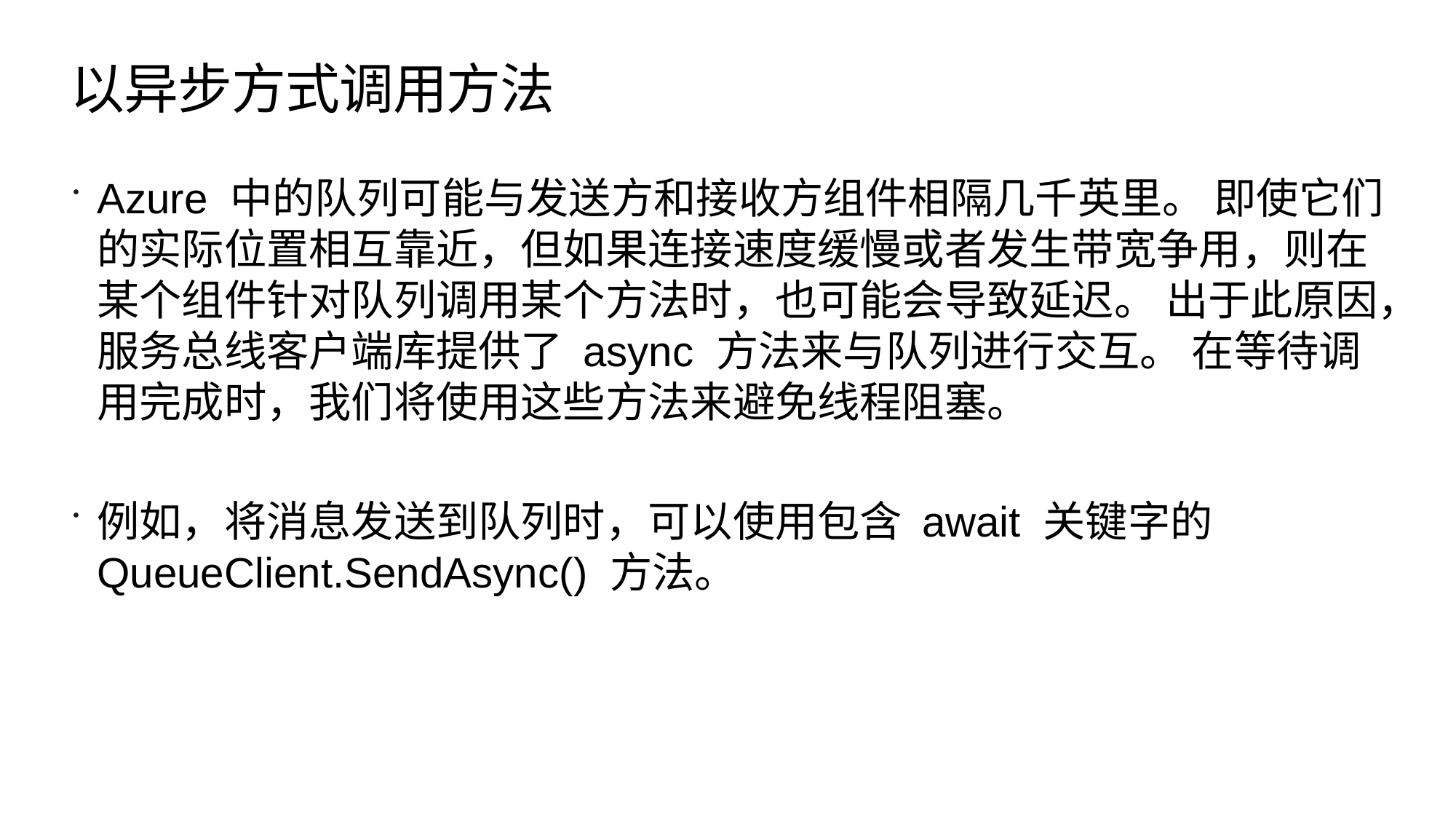

# 以异步方式调用方法
Azure 中的队列可能与发送方和接收方组件相隔几千英里。 即使它们的实际位置相互靠近，但如果连接速度缓慢或者发生带宽争用，则在某个组件针对队列调用某个方法时，也可能会导致延迟。 出于此原因，服务总线客户端库提供了 async 方法来与队列进行交互。 在等待调用完成时，我们将使用这些方法来避免线程阻塞。

例如，将消息发送到队列时，可以使用包含 await 关键字的 QueueClient.SendAsync() 方法。